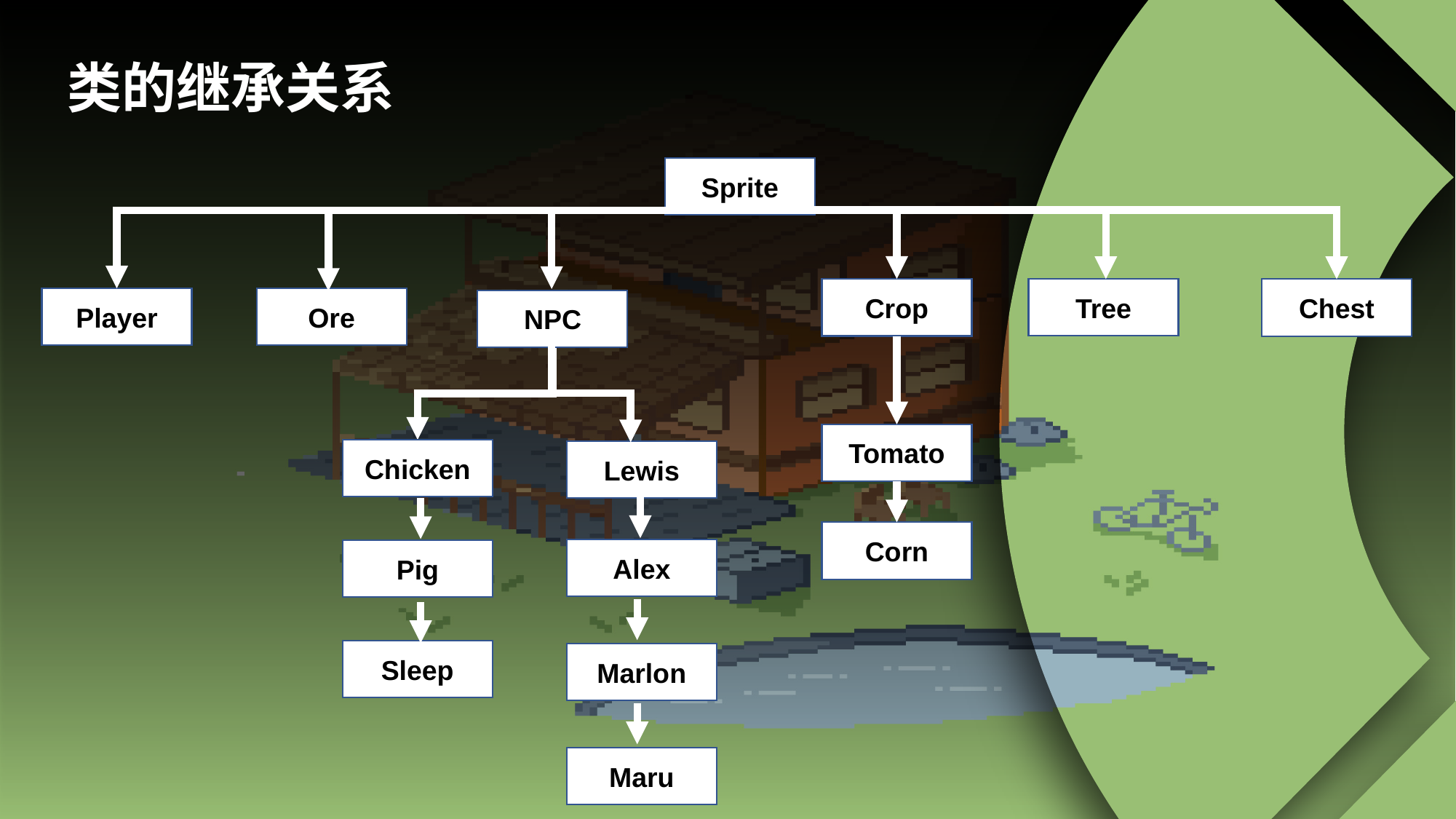

类的继承关系
Sprite
Player
Ore
NPC
Chicken
Alex
Pig
Sleep
Marlon
Maru
Lewis
Crop
Tomato
Corn
Tree
Chest